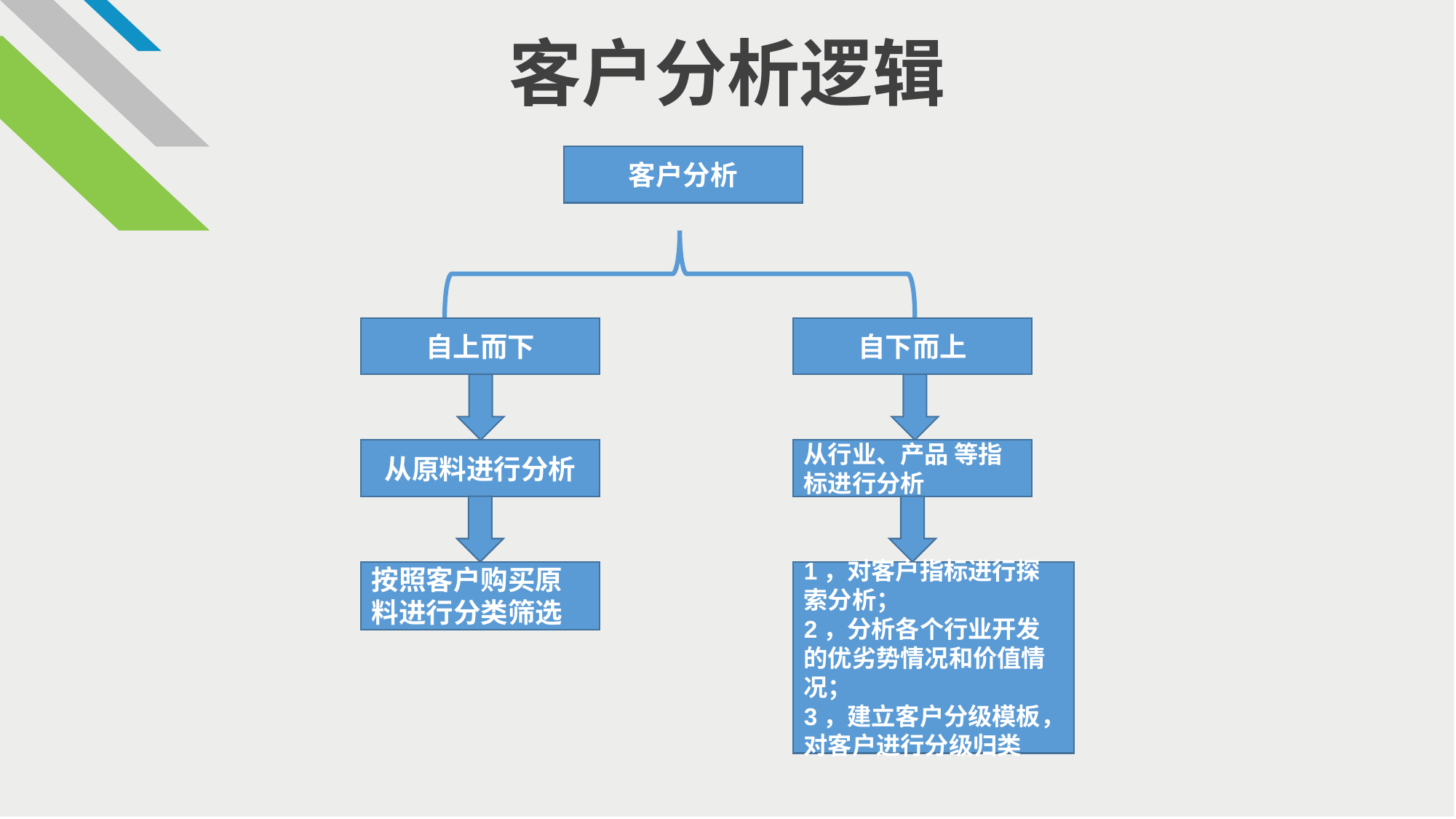

客户分析逻辑

客户分析
自上而下
自下而上

从原料进行分析
从行业、产品 等指标进行分析

1，对客户指标进行探索分析；
2，分析各个行业开发的优劣势情况和价值情况；
3，建立客户分级模板，对客户进行分级归类
按照客户购买原料进行分类筛选